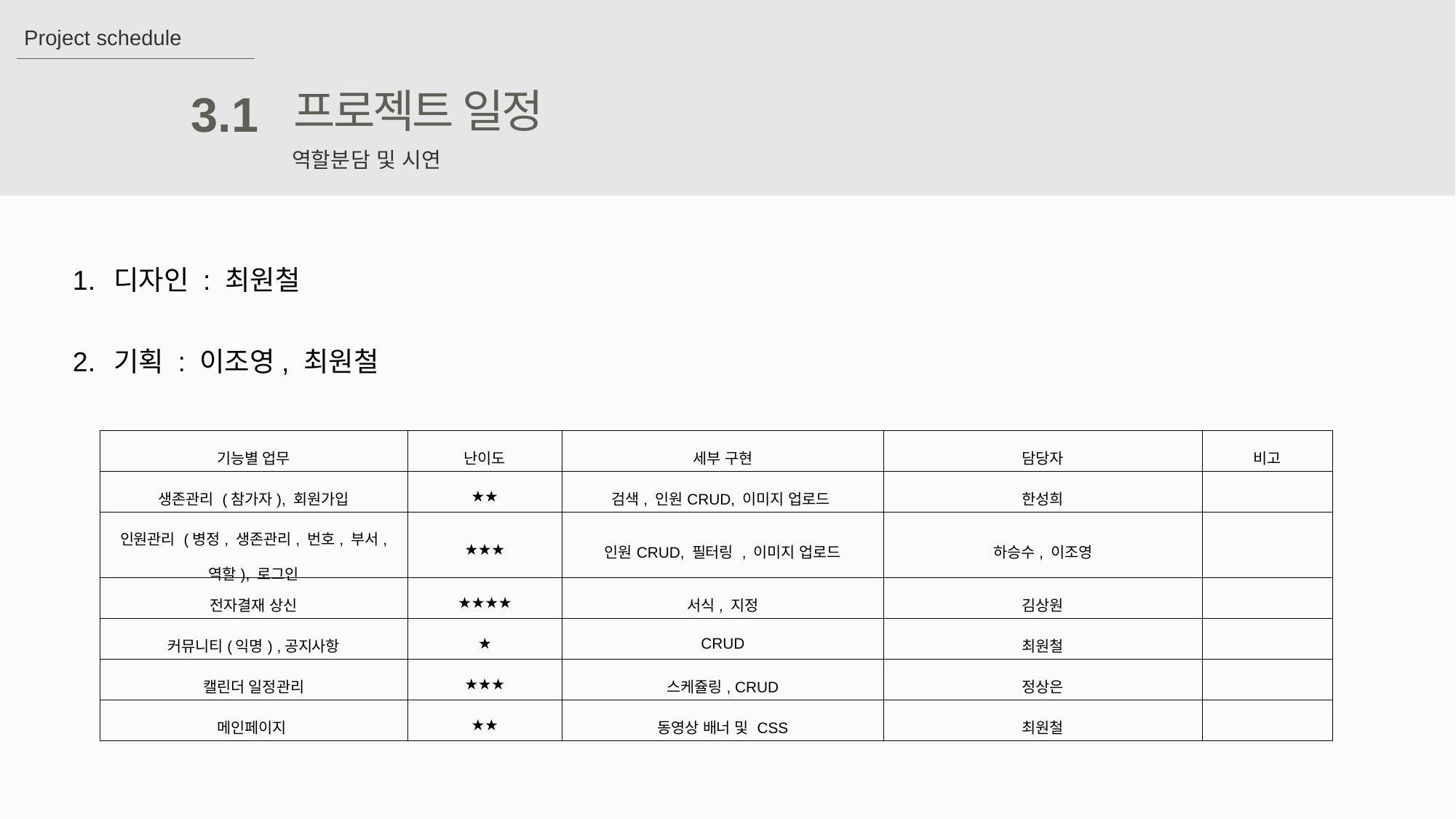

Project schedule
프로젝트 일정
3.1
역할분담 및 시연
디자인 : 최원철
기획 : 이조영, 최원철
| 기능별 업무 | 난이도 | 세부 구현 | 담당자 | 비고 |
| --- | --- | --- | --- | --- |
| 생존관리 (참가자), 회원가입 | ★★ | 검색, 인원CRUD, 이미지 업로드 | 한성희 |  |
| 인원관리 (병정, 생존관리, 번호, 부서, 역할), 로그인 | ★★★ | 인원CRUD, 필터링 , 이미지 업로드 | 하승수, 이조영 |  |
| 전자결재 상신 | ★★★★ | 서식, 지정 | 김상원 |  |
| 커뮤니티(익명) ,공지사항 | ★ | CRUD | 최원철 |  |
| 캘린더 일정관리 | ★★★ | 스케쥴링, CRUD | 정상은 |  |
| 메인페이지 | ★★ | 동영상 배너 및 CSS | 최원철 |  |